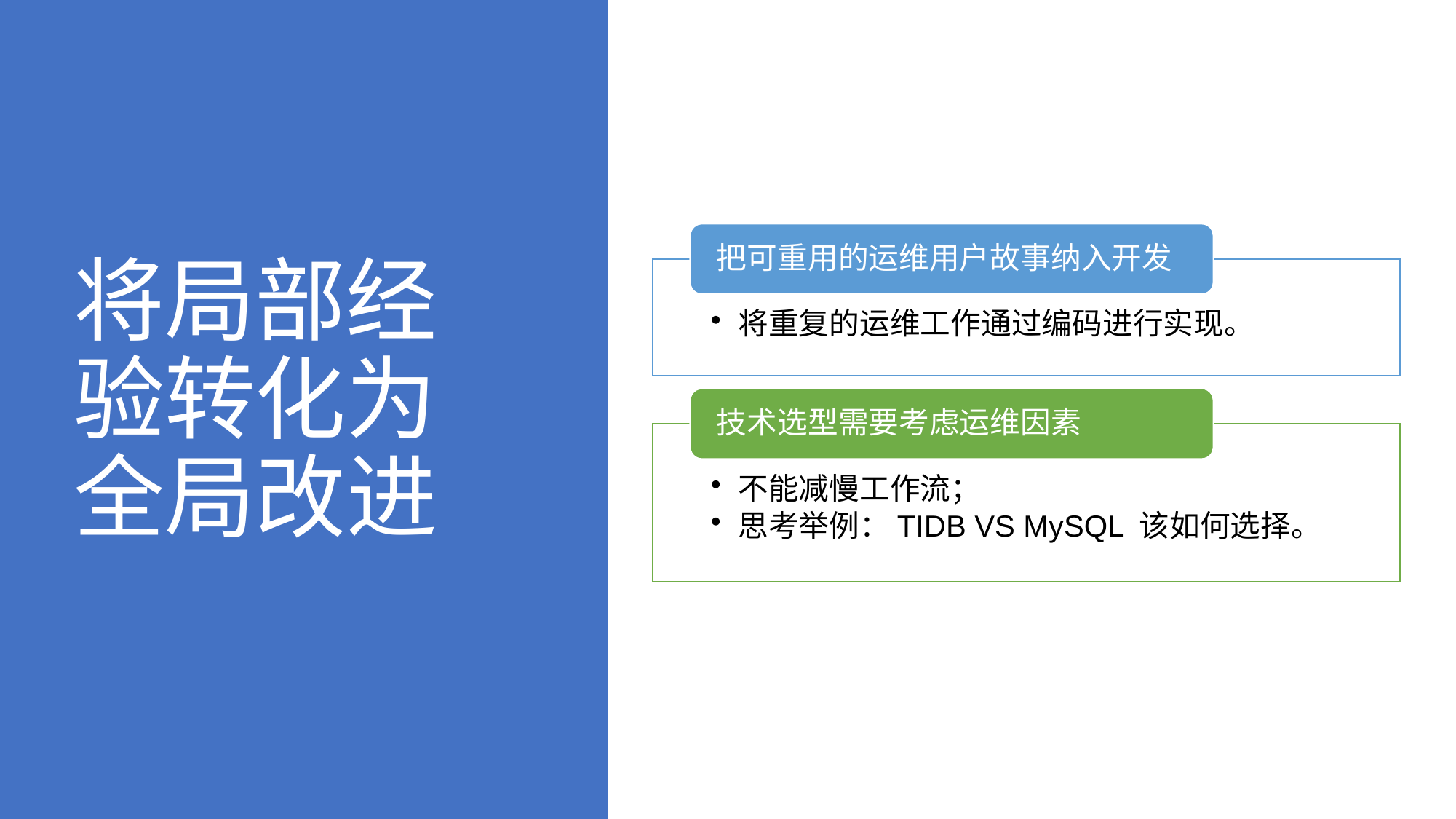

# 将局部经验转化为全局改进
将重复的运维工作通过编码进行实现。
把可重用的运维用户故事纳入开发
不能减慢工作流；
思考举例：TIDB VS MySQL 该如何选择。
技术选型需要考虑运维因素